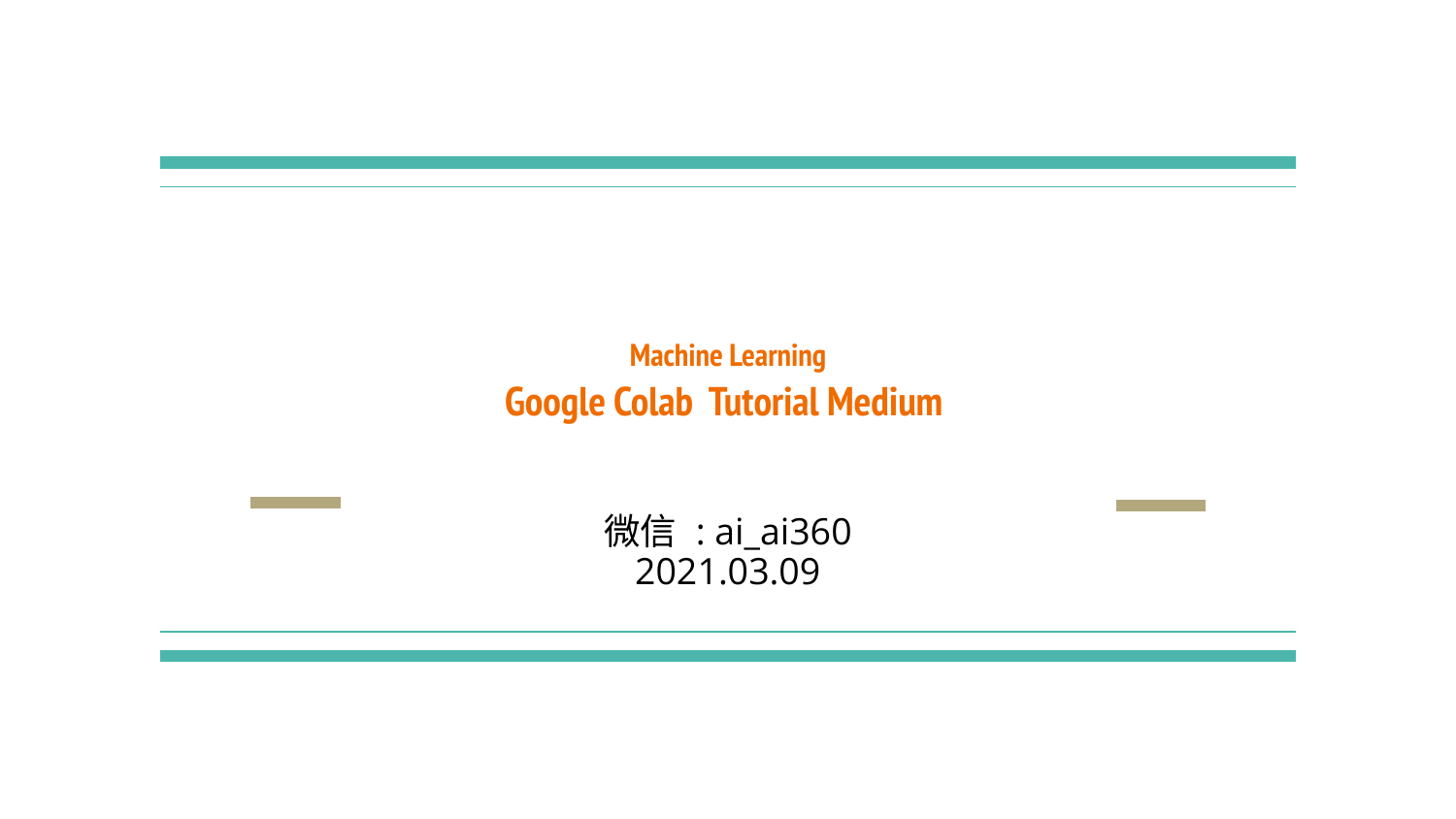

# Machine Learning
Google Colab  Tutorial Medium
微信 : ai_ai360
2021.03.09